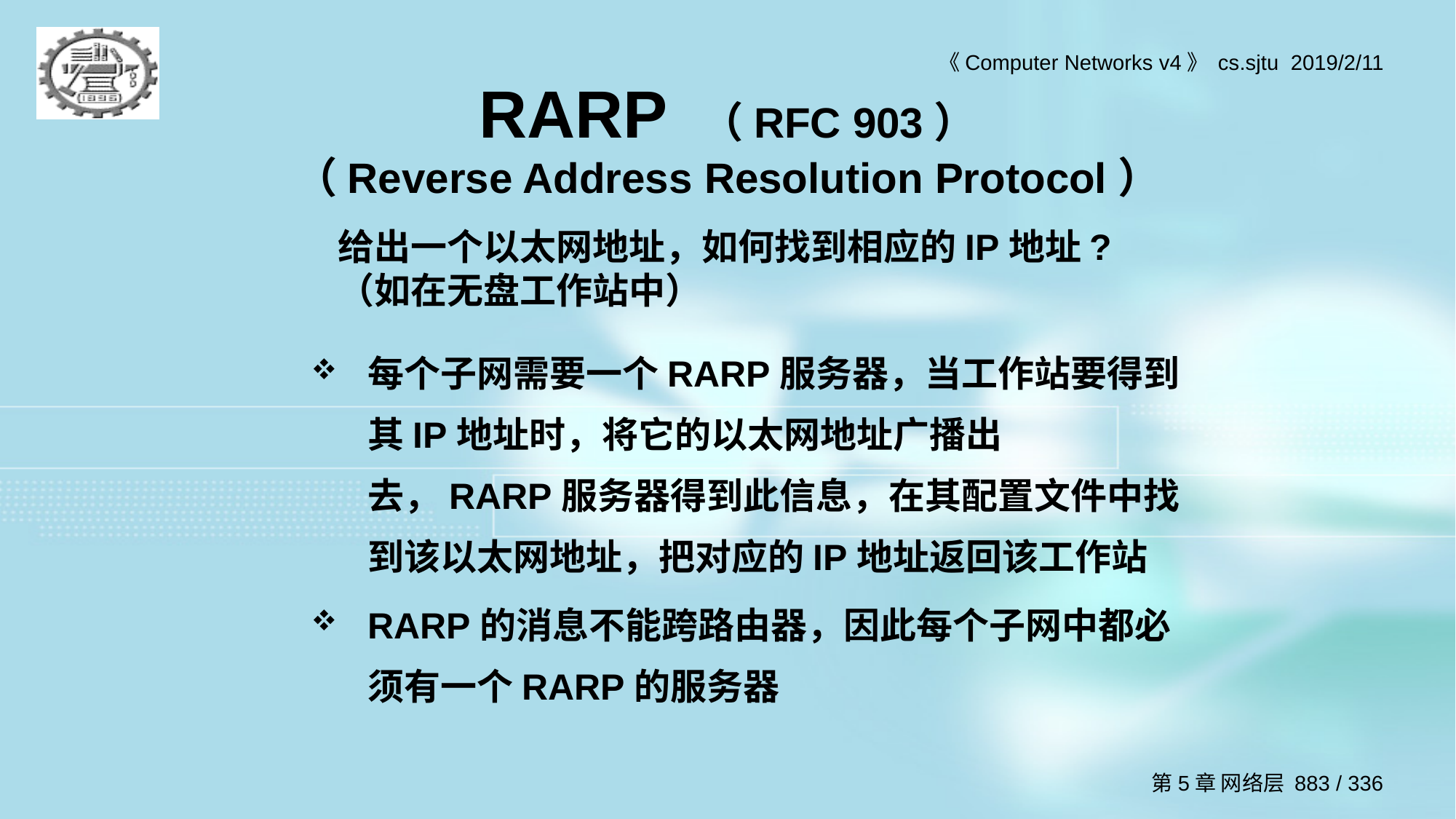

# RARP （RFC 903） （Reverse Address Resolution Protocol）
给出一个以太网地址，如何找到相应的IP地址? （如在无盘工作站中）
每个子网需要一个RARP服务器，当工作站要得到其IP地址时，将它的以太网地址广播出去，RARP服务器得到此信息，在其配置文件中找到该以太网地址，把对应的IP地址返回该工作站
RARP的消息不能跨路由器，因此每个子网中都必须有一个RARP的服务器